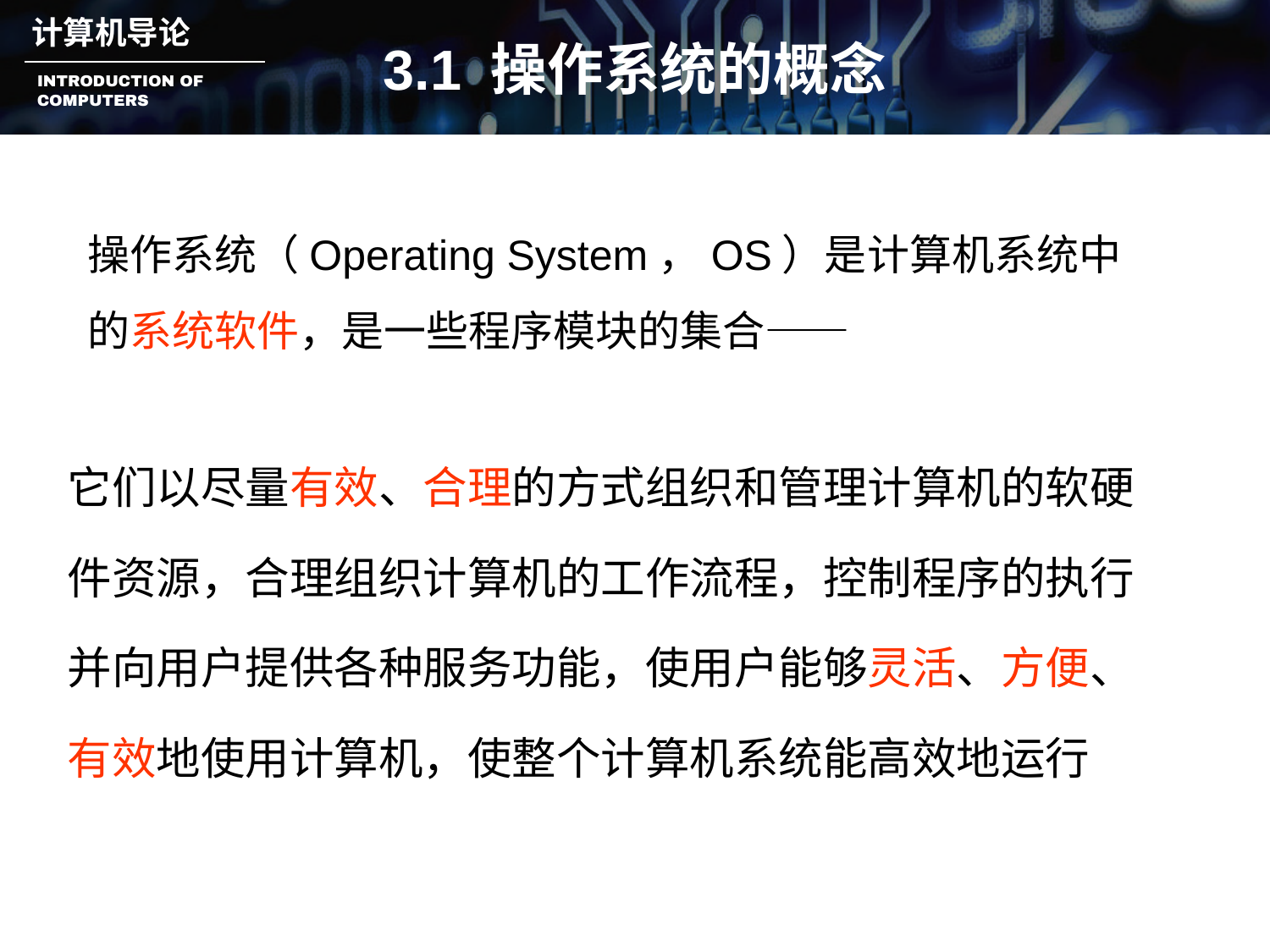

# 3.1 操作系统的概念
操作系统（Operating System，OS）是计算机系统中的系统软件，是一些程序模块的集合——

它们以尽量有效、合理的方式组织和管理计算机的软硬件资源，合理组织计算机的工作流程，控制程序的执行并向用户提供各种服务功能，使用户能够灵活、方便、有效地使用计算机，使整个计算机系统能高效地运行